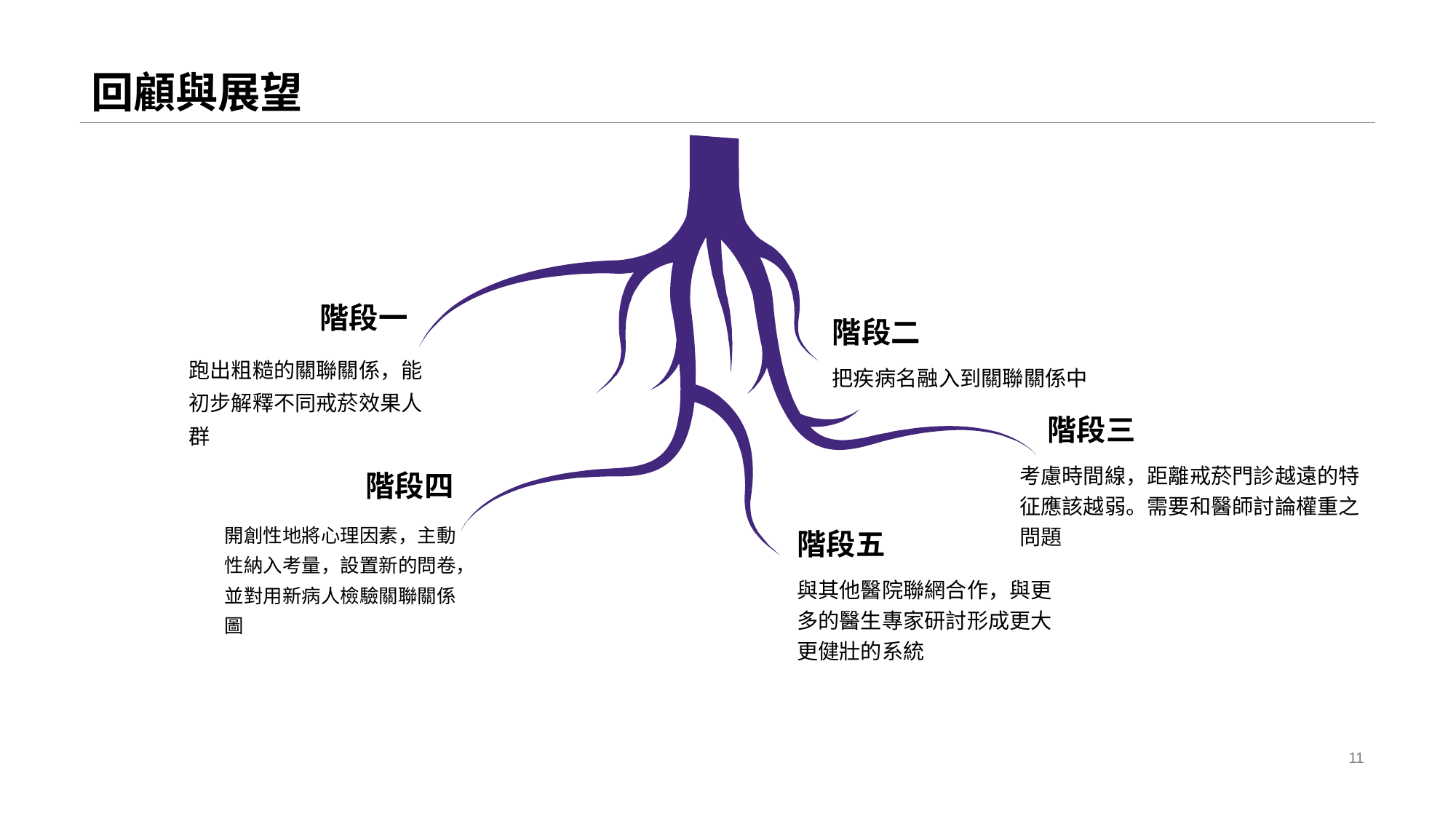

# 回顧與展望

階段一
階段二
把疾病名融入到關聯關係中
階段三
考慮時間線，距離戒菸門診越遠的特征應該越弱。需要和醫師討論權重之問題
階段四

階段五
與其他醫院聯網合作，與更多的醫生專家研討形成更大更健壯的系統
跑出粗糙的關聯關係，能初步解釋不同戒菸效果人群
開創性地將心理因素，主動性納入考量，設置新的問卷，並對用新病人檢驗關聯關係圖
11